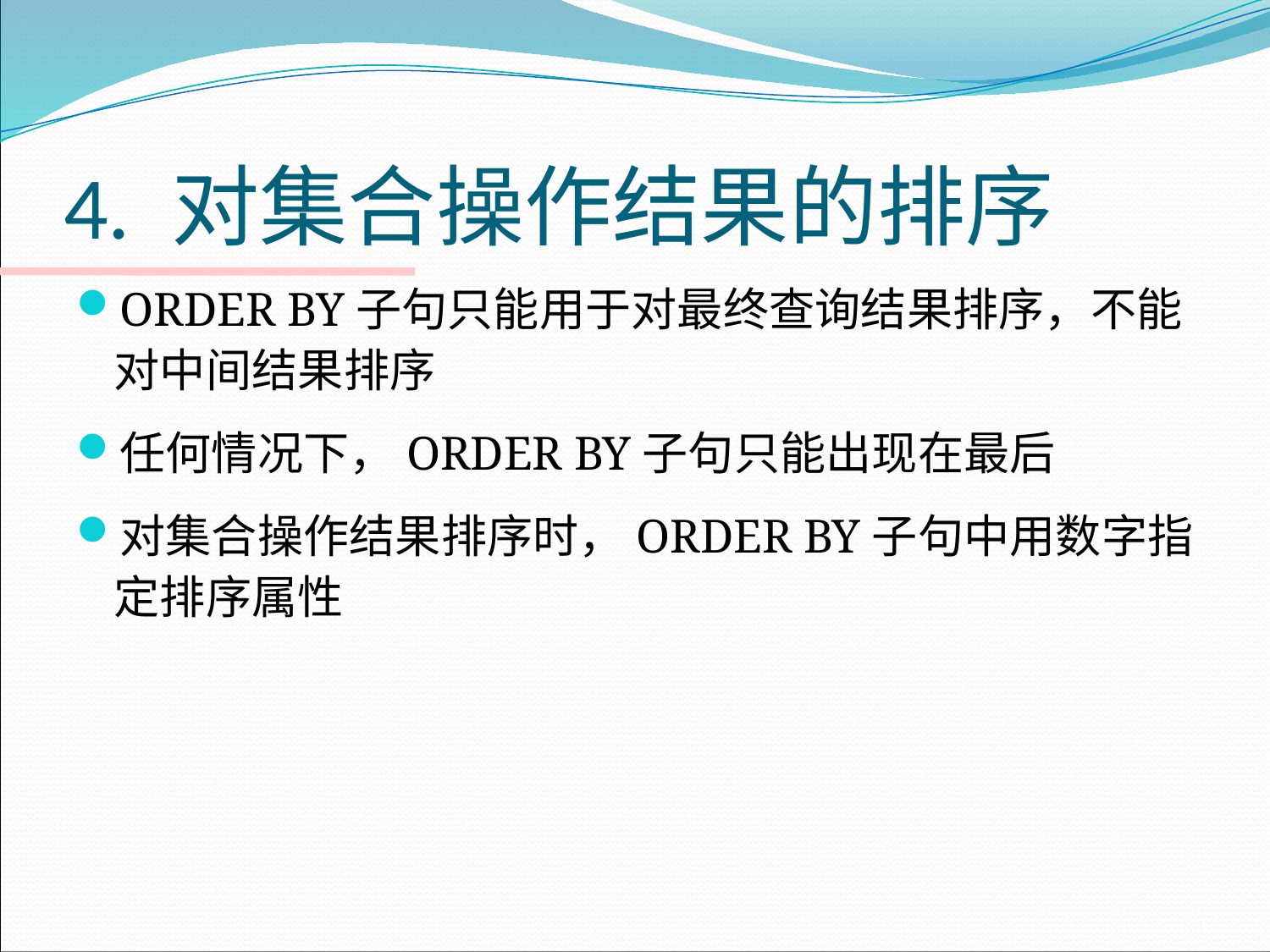

# 4. 对集合操作结果的排序
ORDER BY子句只能用于对最终查询结果排序，不能对中间结果排序
任何情况下，ORDER BY子句只能出现在最后
对集合操作结果排序时，ORDER BY子句中用数字指定排序属性

344